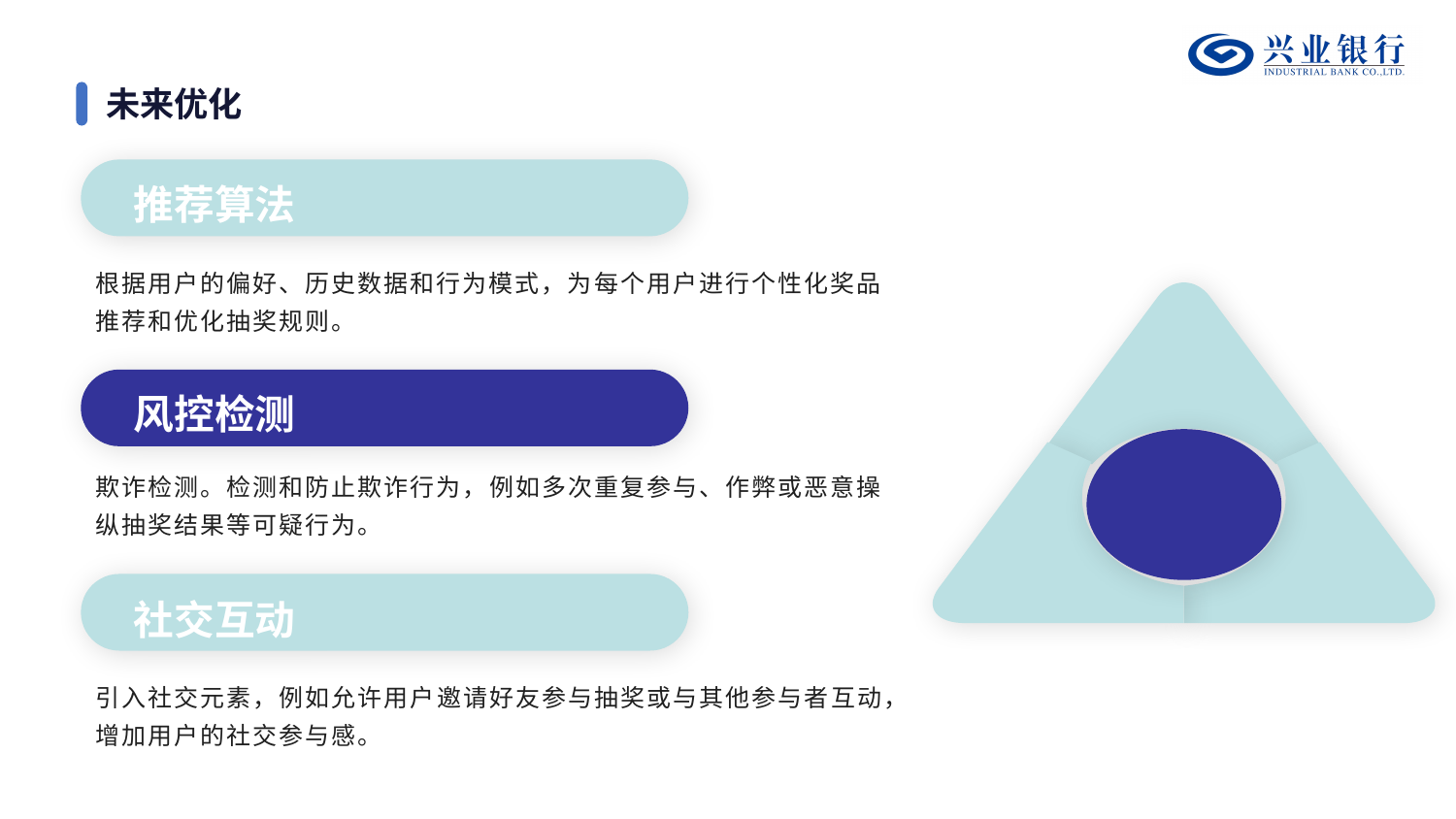

# 未来优化
推荐算法

根据用户的偏好、历史数据和行为模式，为每个用户进行个性化奖品推荐和优化抽奖规则。

风控检测

欺诈检测。检测和防止欺诈行为，例如多次重复参与、作弊或恶意操纵抽奖结果等可疑行为。
社交互动

引入社交元素，例如允许用户邀请好友参与抽奖或与其他参与者互动，增加用户的社交参与感。